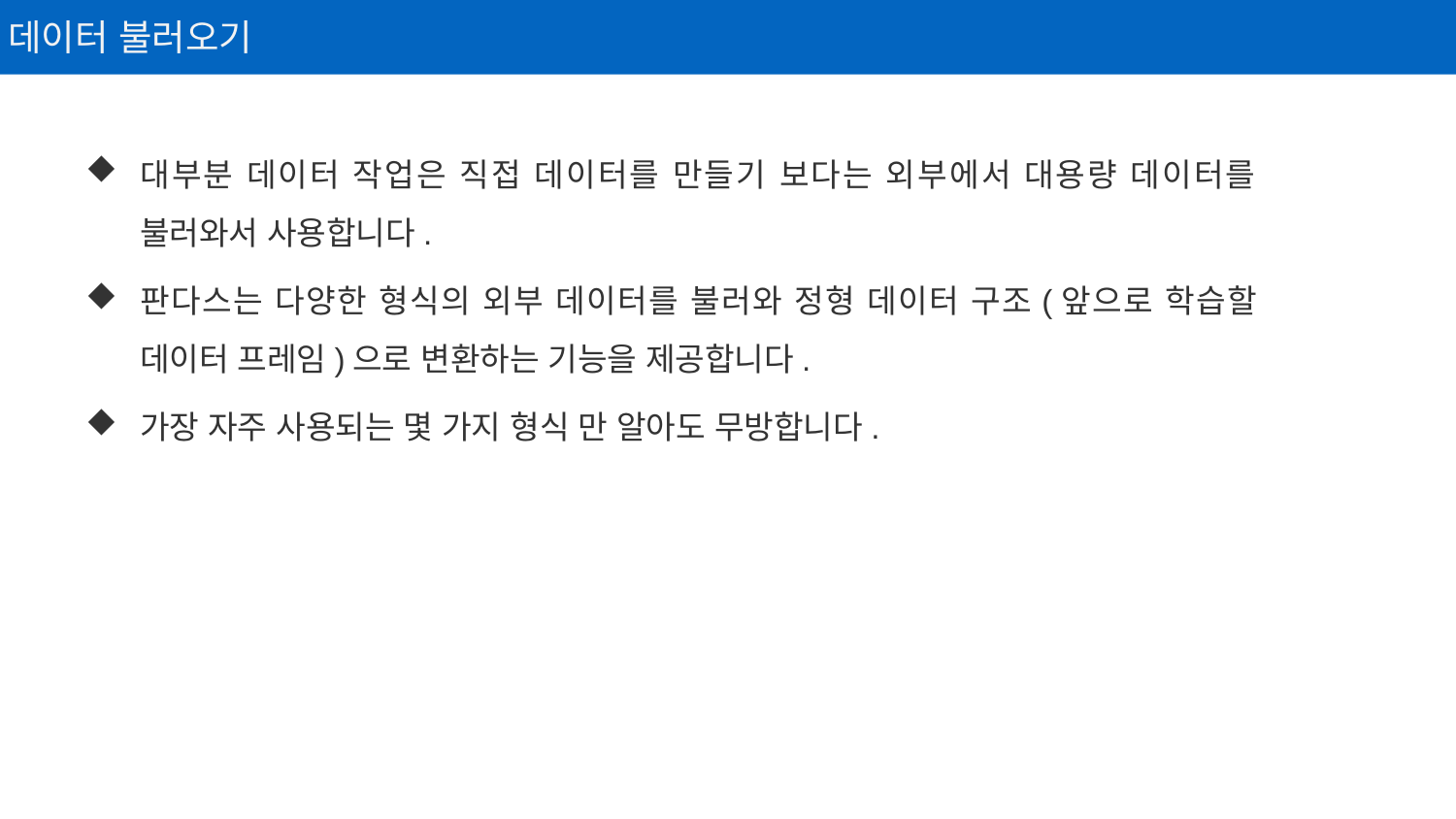

데이터 불러오기

대부분 데이터 작업은 직접 데이터를 만들기 보다는 외부에서 대용량 데이터를 불러와서 사용합니다.
판다스는 다양한 형식의 외부 데이터를 불러와 정형 데이터 구조(앞으로 학습할 데이터 프레임)으로 변환하는 기능을 제공합니다.
가장 자주 사용되는 몇 가지 형식 만 알아도 무방합니다.